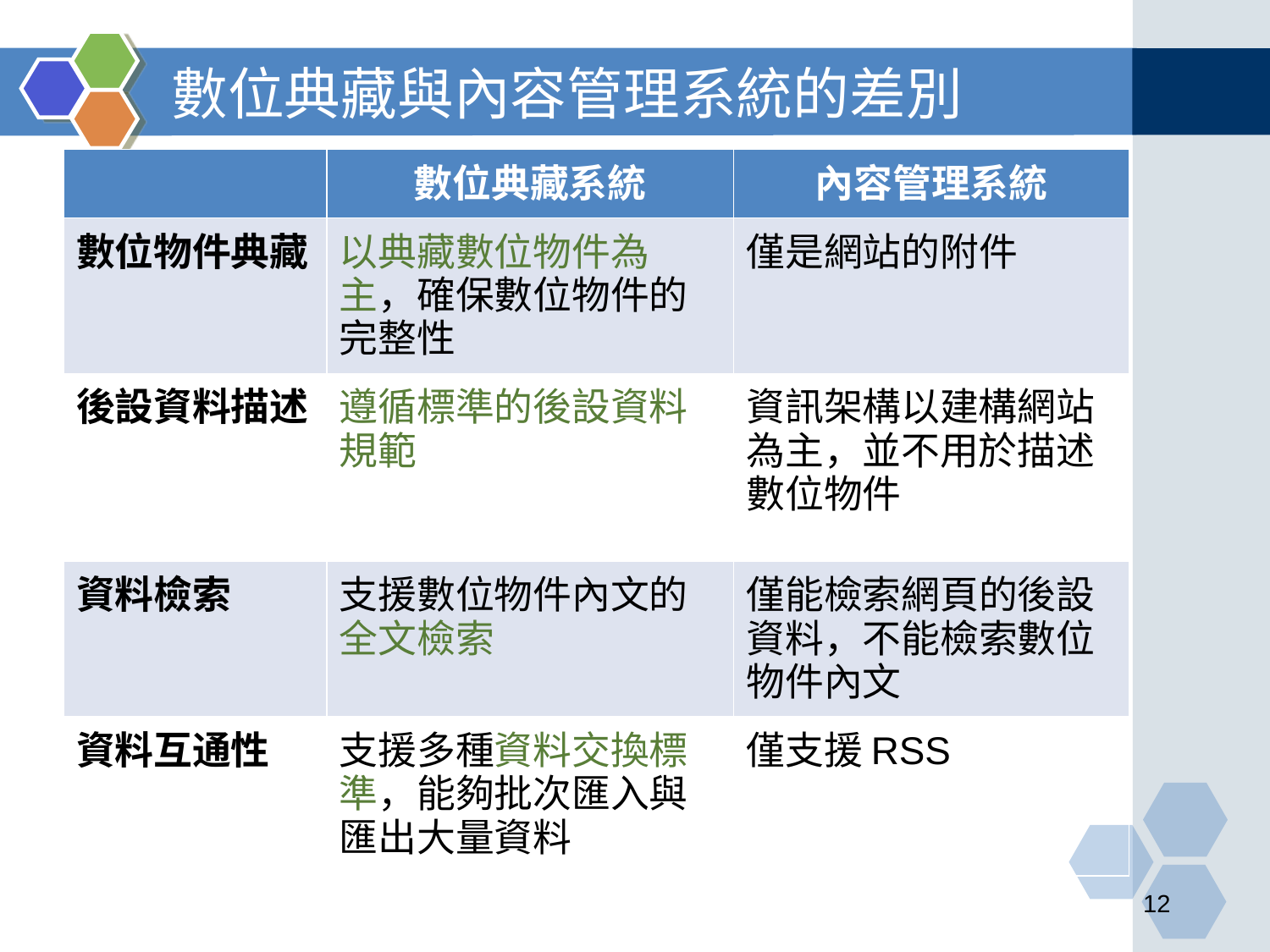

# 數位典藏與內容管理系統的差別
|  | 數位典藏系統 | 內容管理系統 |
| --- | --- | --- |
| 數位物件典藏 | 以典藏數位物件為主，確保數位物件的完整性 | 僅是網站的附件 |
| 後設資料描述 | 遵循標準的後設資料規範 | 資訊架構以建構網站為主，並不用於描述數位物件 |
| 資料檢索 | 支援數位物件內文的全文檢索 | 僅能檢索網頁的後設資料，不能檢索數位物件內文 |
| 資料互通性 | 支援多種資料交換標準，能夠批次匯入與匯出大量資料 | 僅支援RSS |
12